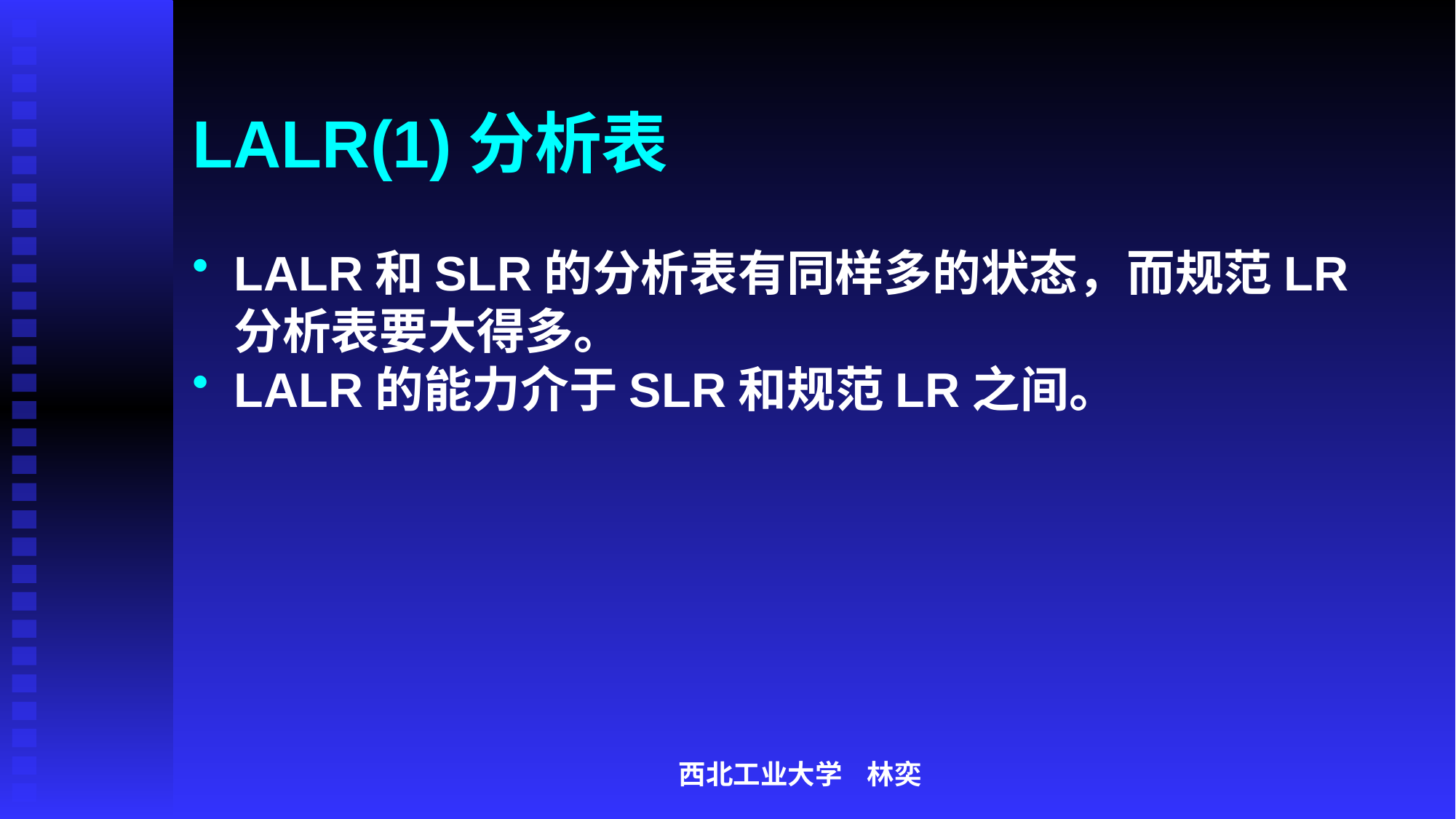

# LALR(1)分析表
LALR和SLR的分析表有同样多的状态，而规范LR分析表要大得多。
LALR的能力介于SLR和规范LR之间。
西北工业大学    林奕
106